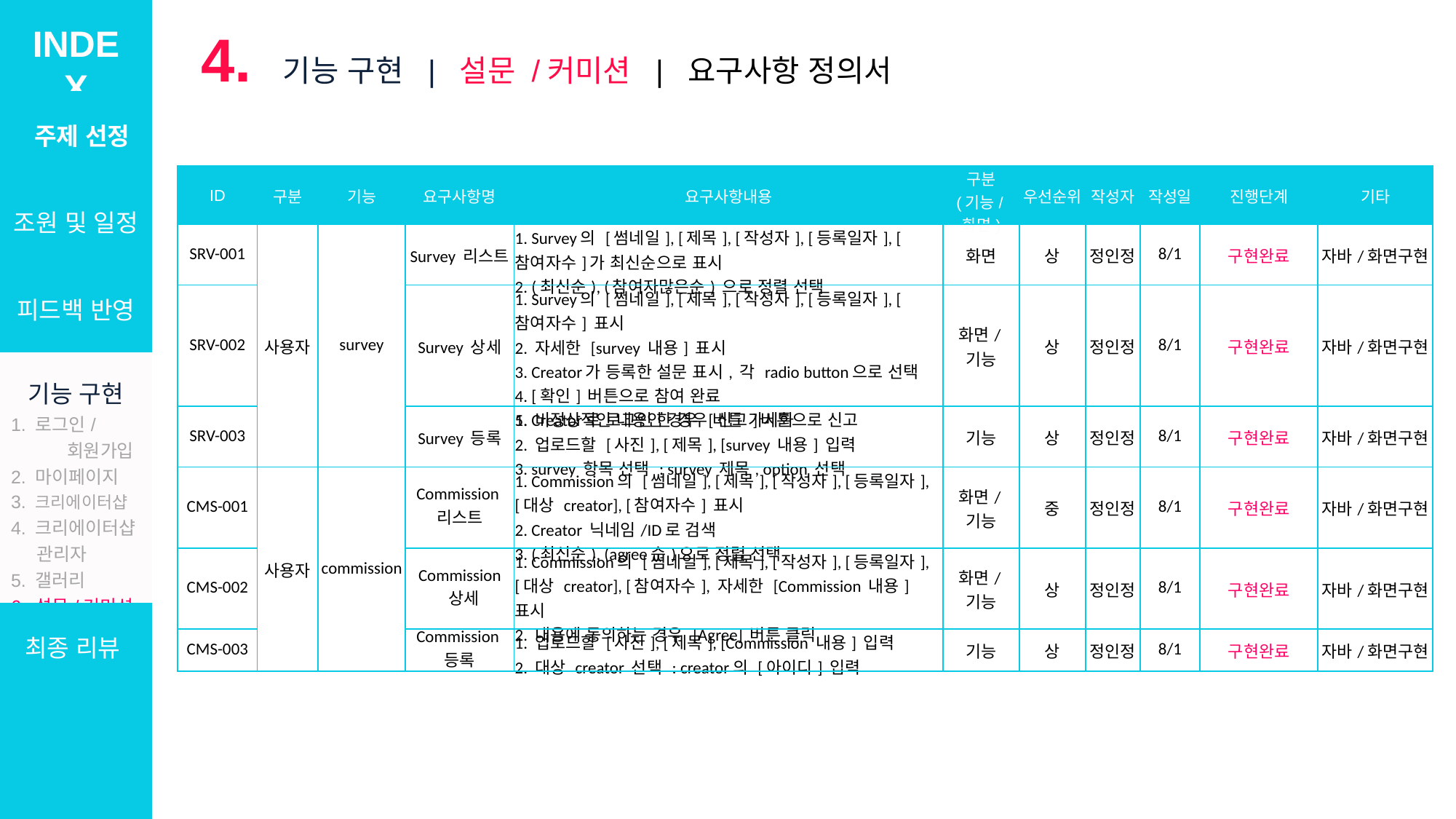

INDEX
4. 기능 구현  |  설문 /커미션  |  요구사항 정의서
| 주제 선정 |
| --- |
| 조원 및 일정 |
| 피드백 반영 |
| 기능 구현 1. 로그인/ 회원가입 2. 마이페이지 3. 크리에이터샵 4. 크리에이터샵 관리자 5. 갤러리 6. 설문/커미션 7. 관리자 |
| 최종 리뷰 |
| ID | 구분 | 기능 | 요구사항명 | 요구사항내용 | 구분 (기능/화면) | 우선순위 | 작성자 | 작성일 | 진행단계 | 기타 |
| --- | --- | --- | --- | --- | --- | --- | --- | --- | --- | --- |
| SRV-001 | 사용자 | survey | Survey 리스트 | 1. Survey의 [썸네일], [제목], [작성자], [등록일자], [참여자수]가 최신순으로 표시 2. (최신순), (참여자많은순) 으로 정렬 선택 | 화면 | 상 | 정인정 | 8/1 | 구현완료 | 자바/화면구현 |
| SRV-002 |  |  | Survey 상세 | 1. Survey의 [썸네일], [제목], [작성자], [등록일자], [참여자수] 표시 2. 자세한 [survey 내용] 표시 3. Creator가 등록한 설문 표시, 각 radio button으로 선택 4. [확인] 버튼으로 참여 완료 5. 비정상적인 내용인 경우 [신고]버튼으로 신고 | 화면/기능 | 상 | 정인정 | 8/1 | 구현완료 | 자바/화면구현 |
| SRV-003 |  |  | Survey 등록 | 1. Creator로 로그인 한 경우 버튼 가시화 2. 업로드할 [사진], [제목], [survey 내용] 입력 3. survey 항목 선택 : survey 제목, option 선택 | 기능 | 상 | 정인정 | 8/1 | 구현완료 | 자바/화면구현 |
| CMS-001 | 사용자 | commission | Commission 리스트 | 1. Commission의 [썸네일], [제목], [작성자], [등록일자], [대상 creator], [참여자수] 표시 2. Creator 닉네임/ID로 검색 3. (최신순), (agree순)으로 정렬 선택 | 화면/기능 | 중 | 정인정 | 8/1 | 구현완료 | 자바/화면구현 |
| CMS-002 |  |  | Commission 상세 | 1. Commission의 [썸네일], [제목], [작성자], [등록일자], [대상 creator], [참여자수], 자세한 [Commission 내용] 표시 2. 내용에 동의하는 경우 [Agree] 버튼 클릭 | 화면/기능 | 상 | 정인정 | 8/1 | 구현완료 | 자바/화면구현 |
| CMS-003 |  |  | Commission 등록 | 1. 업로드할 [사진], [제목], [Commission 내용] 입력 2. 대상 creator 선택 : creator의 [아이디] 입력 | 기능 | 상 | 정인정 | 8/1 | 구현완료 | 자바/화면구현 |